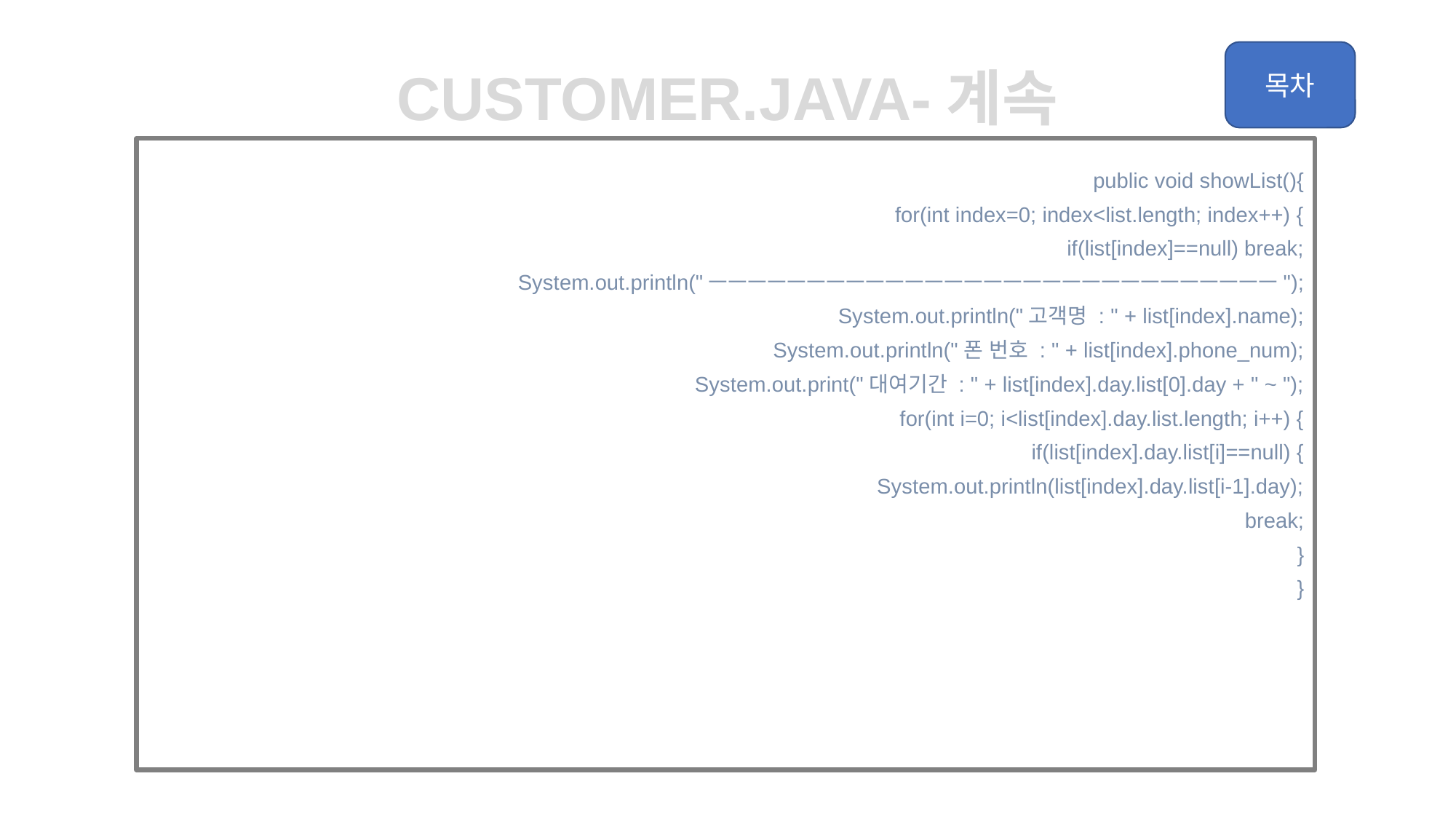

Customer.java-계속

	public void showList(){
		for(int index=0; index<list.length; index++) {
			if(list[index]==null) break;
			System.out.println("ㅡㅡㅡㅡㅡㅡㅡㅡㅡㅡㅡㅡㅡㅡㅡㅡㅡㅡㅡㅡㅡㅡㅡㅡㅡㅡㅡㅡㅡ");
			System.out.println("고객명 : " + list[index].name);
			System.out.println("폰 번호 : " + list[index].phone_num);
			System.out.print("대여기간 : " + list[index].day.list[0].day + " ~ ");
			for(int i=0; i<list[index].day.list.length; i++) {
				if(list[index].day.list[i]==null) {
					System.out.println(list[index].day.list[i-1].day);
					break;
				}
			}